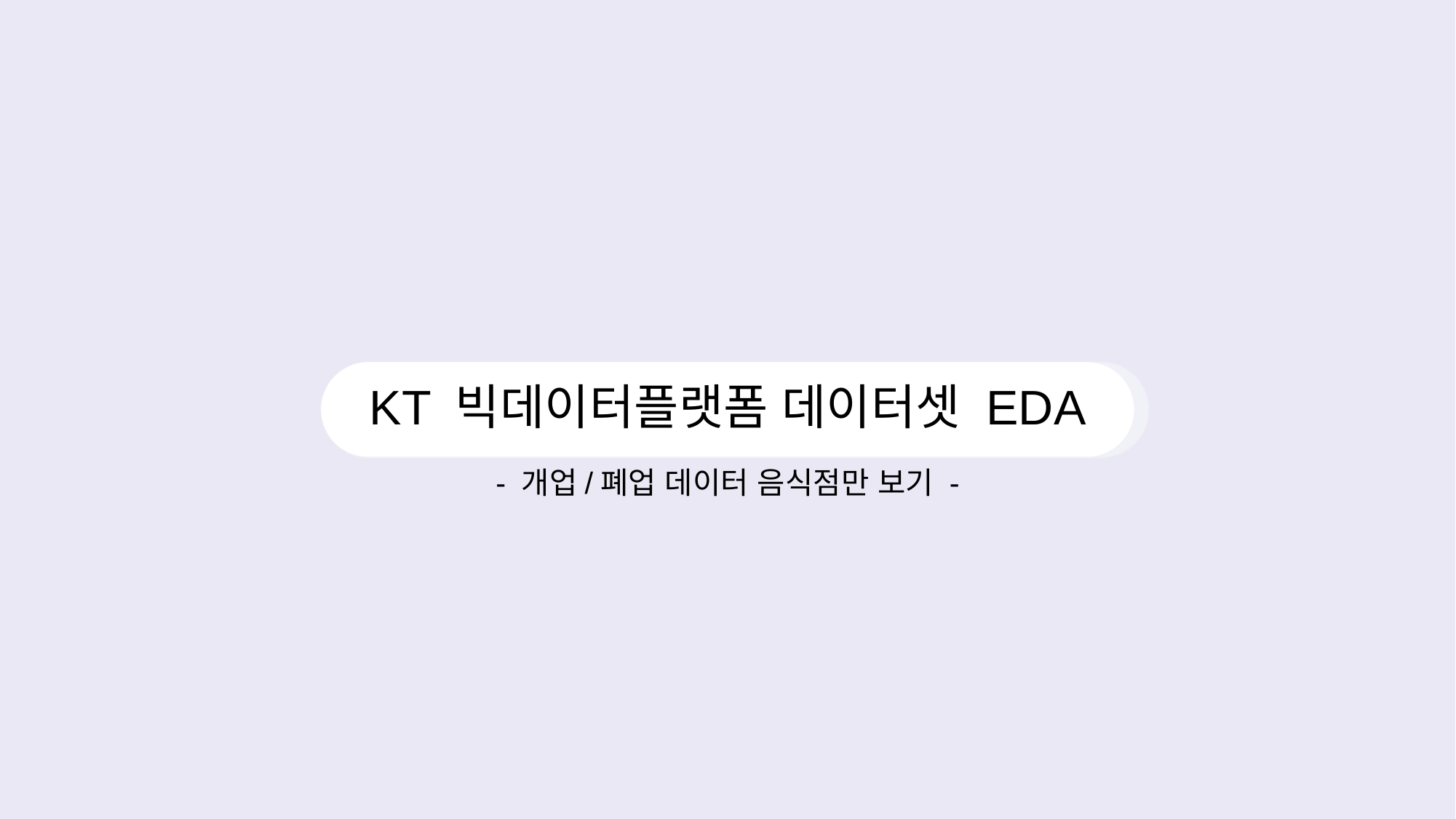

# KT 빅데이터플랫폼 데이터셋 EDA
- 개업/폐업 데이터 음식점만 보기 -